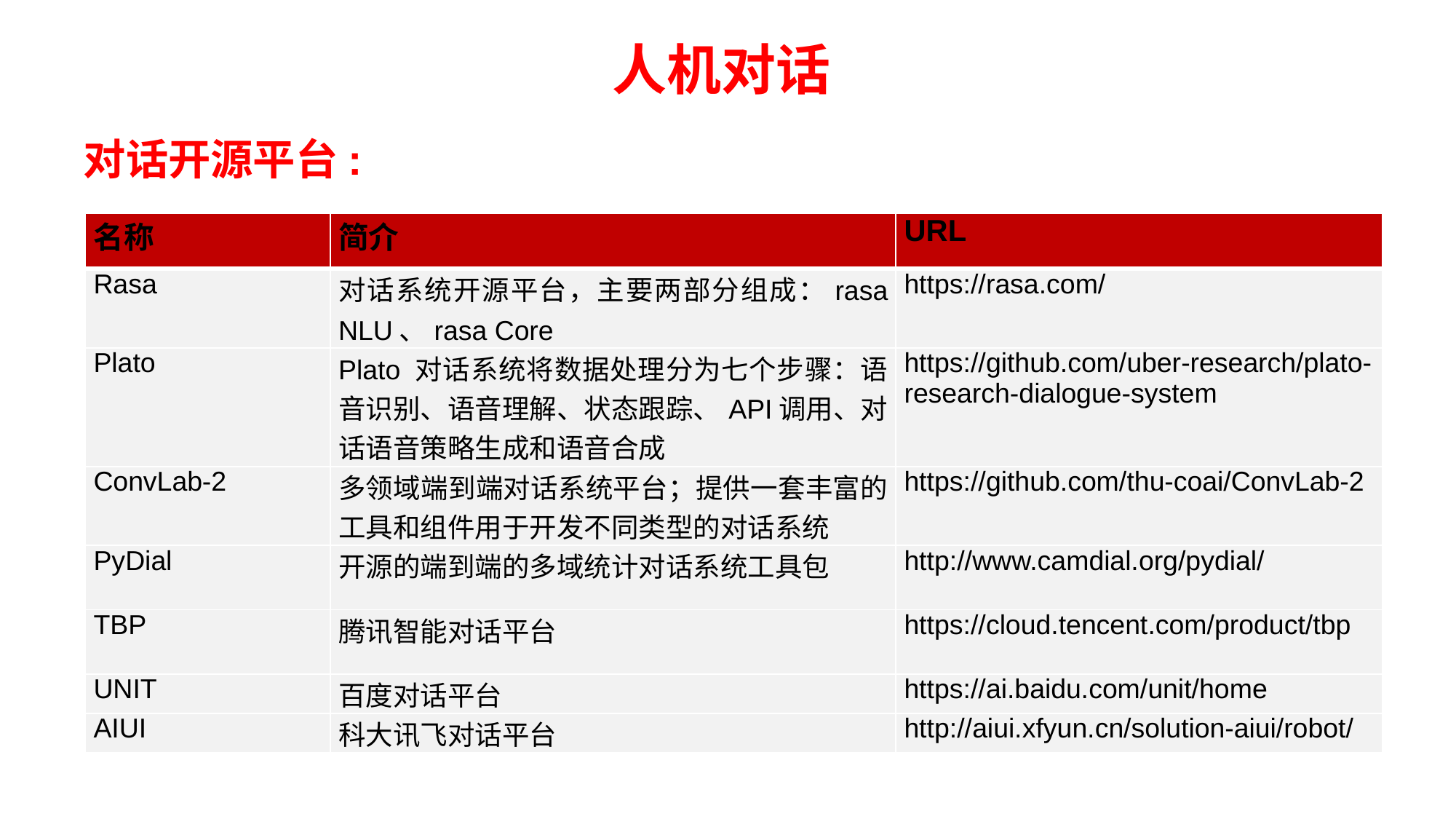

# 人机对话
对话开源平台:

| 名称 | 简介 | URL |
| --- | --- | --- |
| Rasa | 对话系统开源平台，主要两部分组成：rasa NLU、rasa Core | https://rasa.com/ |
| Plato | Plato 对话系统将数据处理分为七个步骤：语音识别、语音理解、状态跟踪、API调用、对话语音策略生成和语音合成 | https://github.com/uber-research/plato-research-dialogue-system |
| ConvLab-2 | 多领域端到端对话系统平台；提供一套丰富的工具和组件用于开发不同类型的对话系统 | https://github.com/thu-coai/ConvLab-2 |
| PyDial | 开源的端到端的多域统计对话系统工具包 | http://www.camdial.org/pydial/ |
| TBP | 腾讯智能对话平台 | https://cloud.tencent.com/product/tbp |
| UNIT | 百度对话平台 | https://ai.baidu.com/unit/home |
| AIUI | 科大讯飞对话平台 | http://aiui.xfyun.cn/solution-aiui/robot/ |